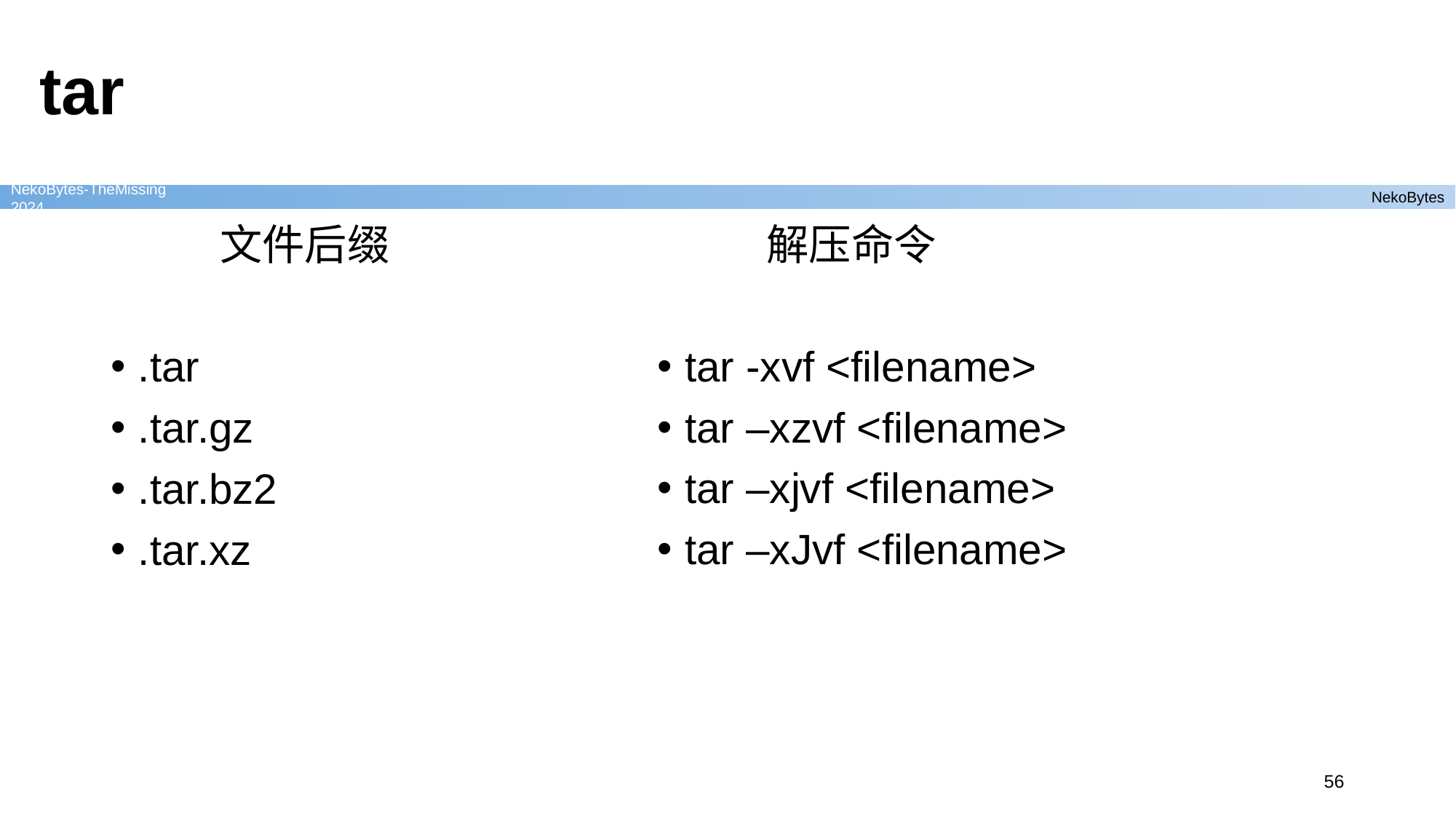

# tar
	文件后缀

.tar
.tar.gz
.tar.bz2
.tar.xz
	解压命令

tar -xvf <filename>
tar –xzvf <filename>
tar –xjvf <filename>
tar –xJvf <filename>
56